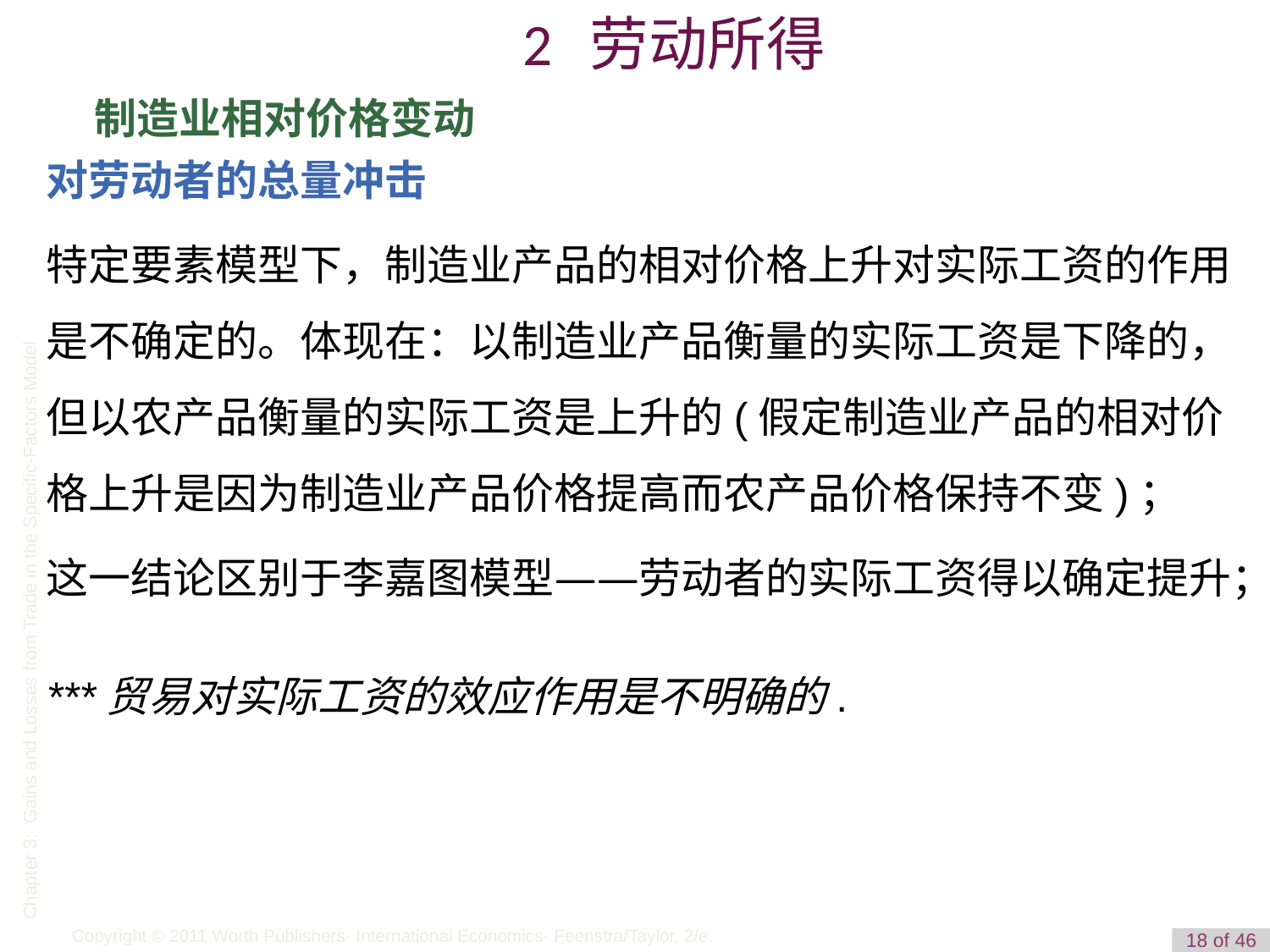

2  劳动所得
制造业相对价格变动
对劳动者的总量冲击
特定要素模型下，制造业产品的相对价格上升对实际工资的作用是不确定的。体现在：以制造业产品衡量的实际工资是下降的，但以农产品衡量的实际工资是上升的(假定制造业产品的相对价格上升是因为制造业产品价格提高而农产品价格保持不变)；
这一结论区别于李嘉图模型——劳动者的实际工资得以确定提升；

***贸易对实际工资的效应作用是不明确的.